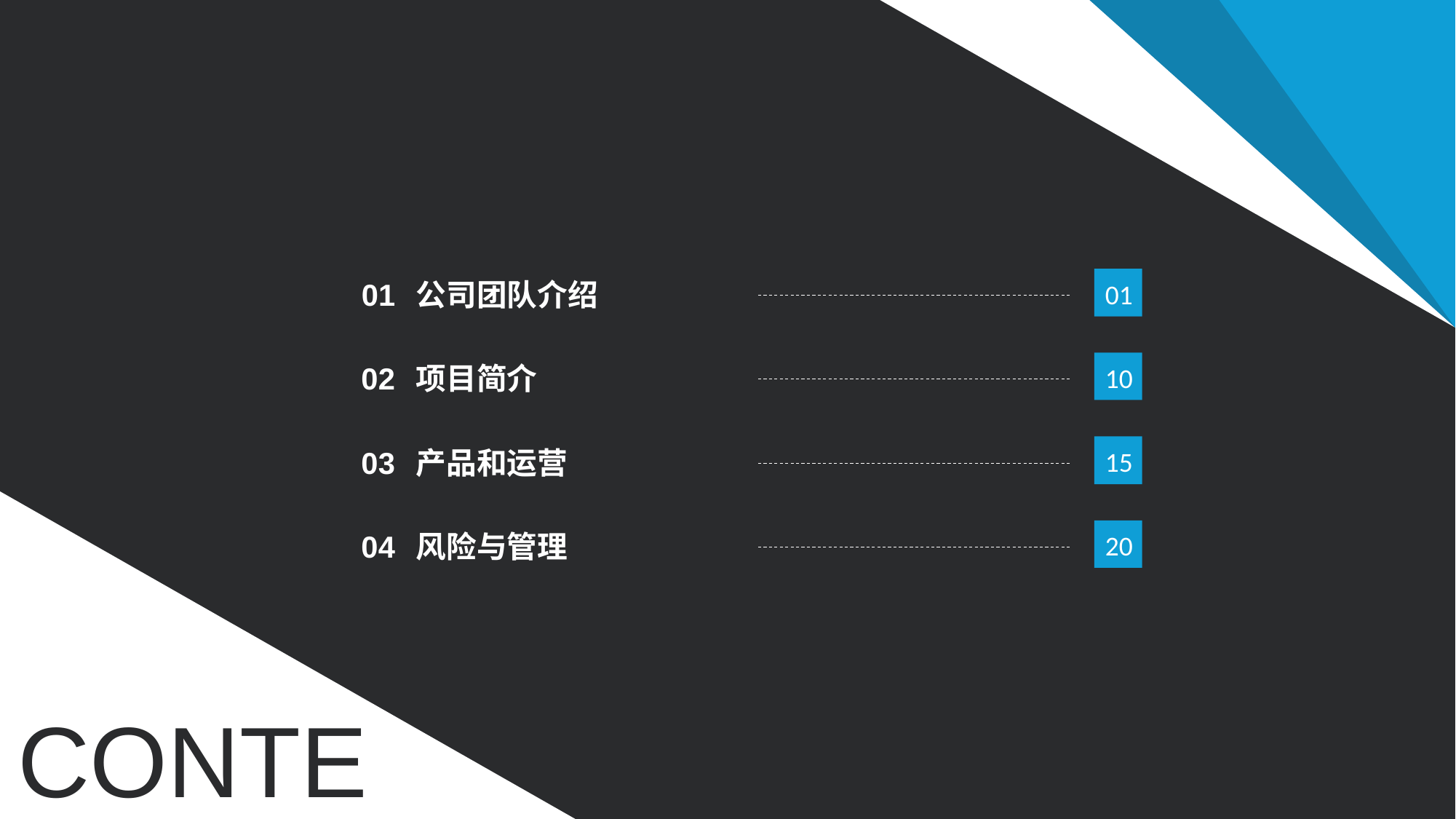

01
公司团队介绍
01

10
项目简介
02

15
产品和运营
03

20
风险与管理
04

CONTENTS